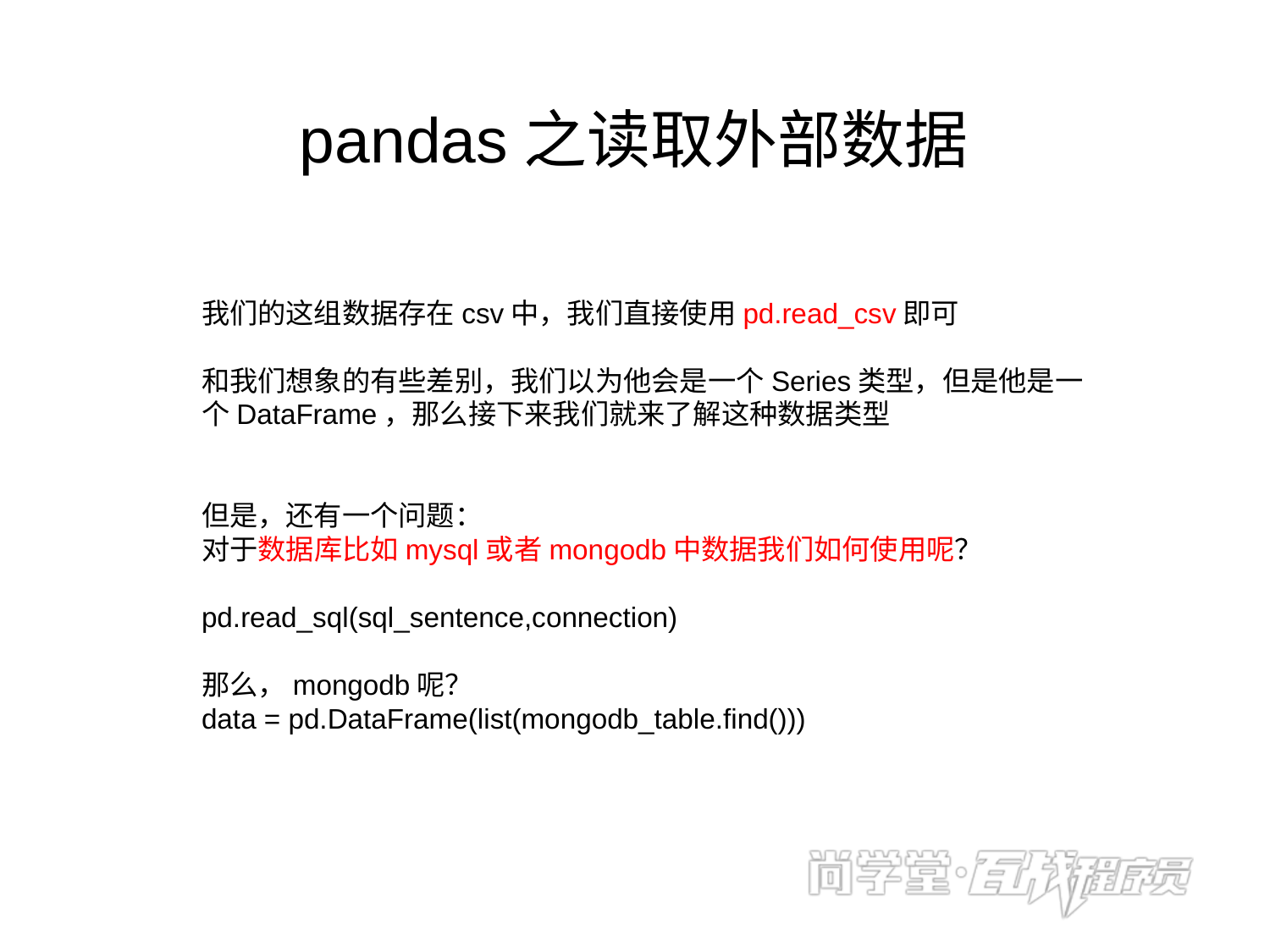

# pandas之读取外部数据
我们的这组数据存在csv中，我们直接使用pd.read_csv即可

和我们想象的有些差别，我们以为他会是一个Series类型，但是他是一个DataFrame，那么接下来我们就来了解这种数据类型

但是，还有一个问题：
对于数据库比如mysql或者mongodb中数据我们如何使用呢？

pd.read_sql(sql_sentence,connection)

那么，mongodb呢？
data = pd.DataFrame(list(mongodb_table.find()))